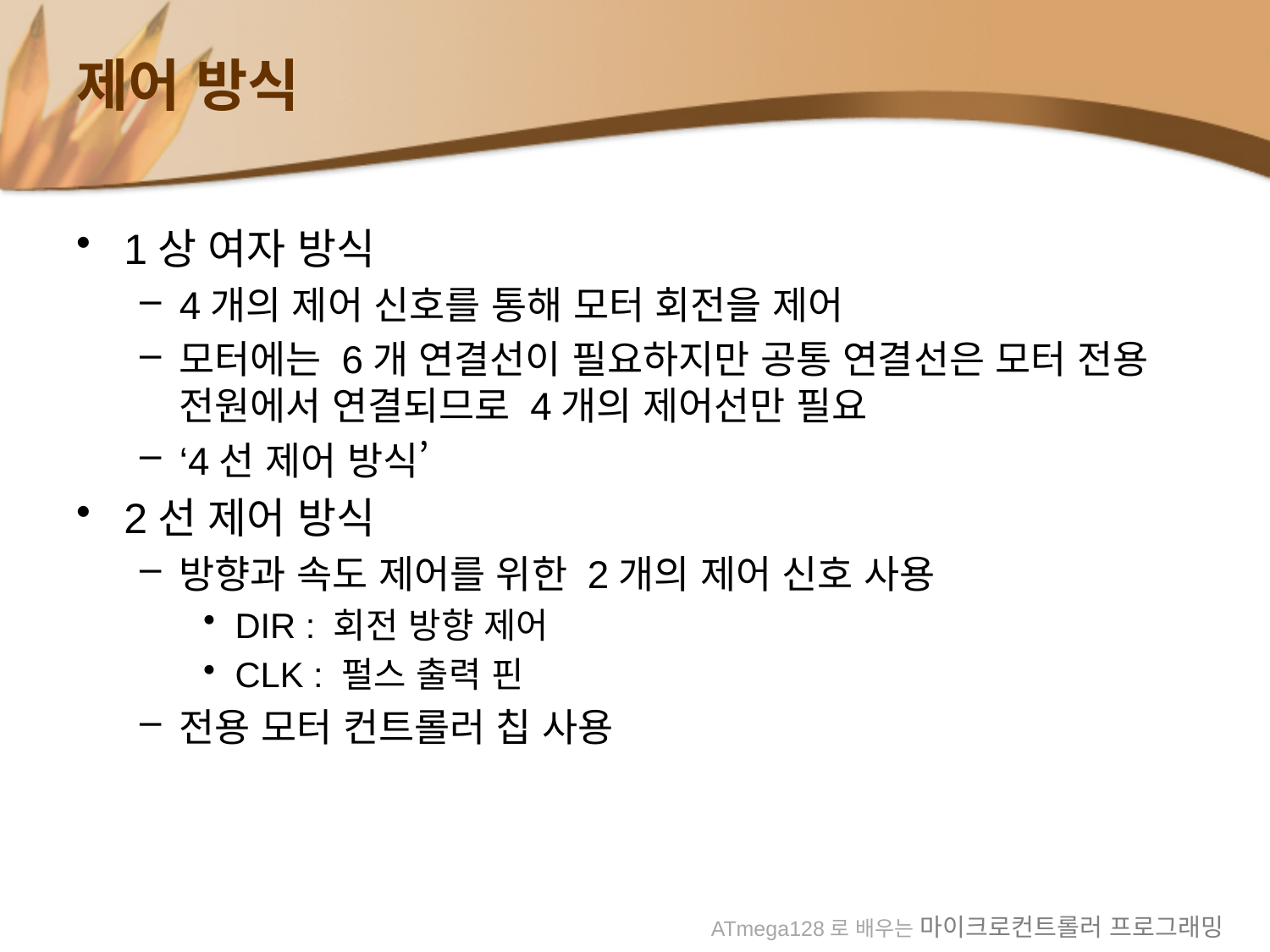

# 제어 방식
1상 여자 방식
4개의 제어 신호를 통해 모터 회전을 제어
모터에는 6개 연결선이 필요하지만 공통 연결선은 모터 전용 전원에서 연결되므로 4개의 제어선만 필요
‘4선 제어 방식’
2선 제어 방식
방향과 속도 제어를 위한 2개의 제어 신호 사용
DIR : 회전 방향 제어
CLK : 펄스 출력 핀
전용 모터 컨트롤러 칩 사용